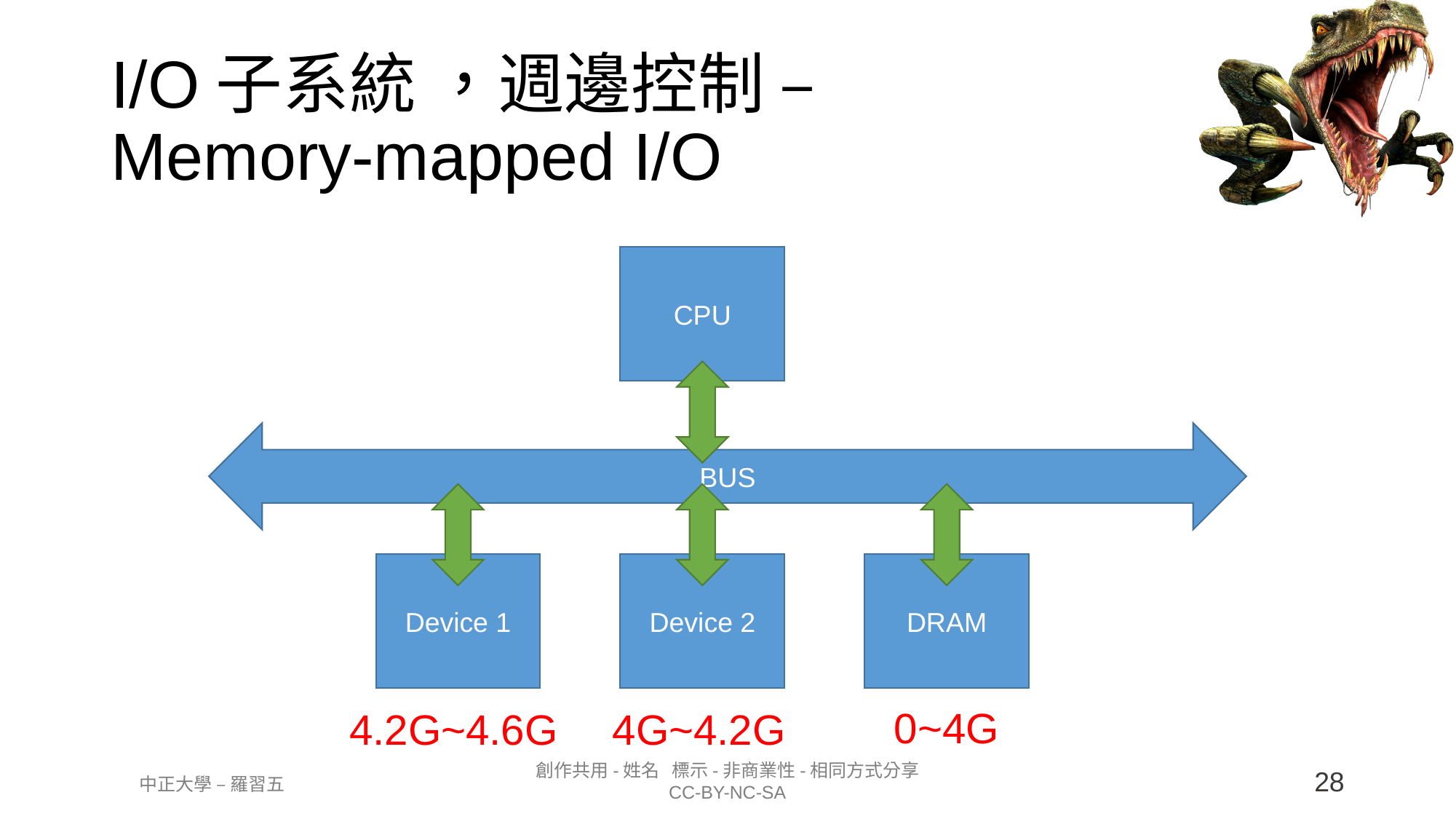

# I/O子系統 ，週邊控制 – Memory-mapped I/O
CPU

BUS

DRAM
Device 1
Device 2
0~4G
4.2G~4.6G
4G~4.2G